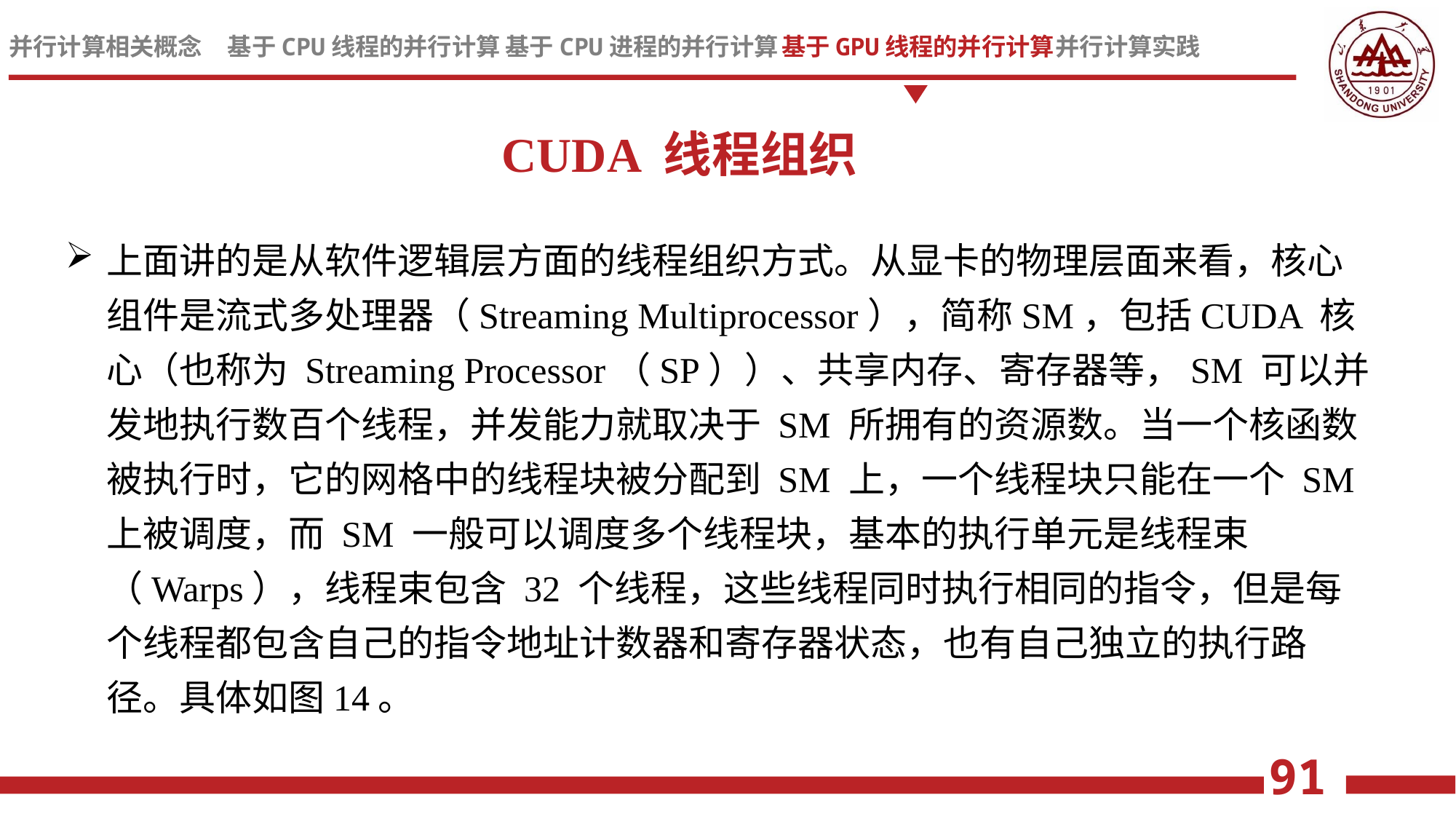

CUDA 线程组织
上面讲的是从软件逻辑层方面的线程组织方式。从显卡的物理层面来看，核心组件是流式多处理器（Streaming Multiprocessor），简称SM，包括CUDA 核心（也称为 Streaming Processor（SP））、共享内存、寄存器等，SM 可以并发地执行数百个线程，并发能力就取决于 SM 所拥有的资源数。当一个核函数被执行时，它的网格中的线程块被分配到 SM 上，一个线程块只能在一个 SM 上被调度，而 SM 一般可以调度多个线程块，基本的执行单元是线程束（Warps），线程束包含 32 个线程，这些线程同时执行相同的指令，但是每个线程都包含自己的指令地址计数器和寄存器状态，也有自己独立的执行路径。具体如图14。